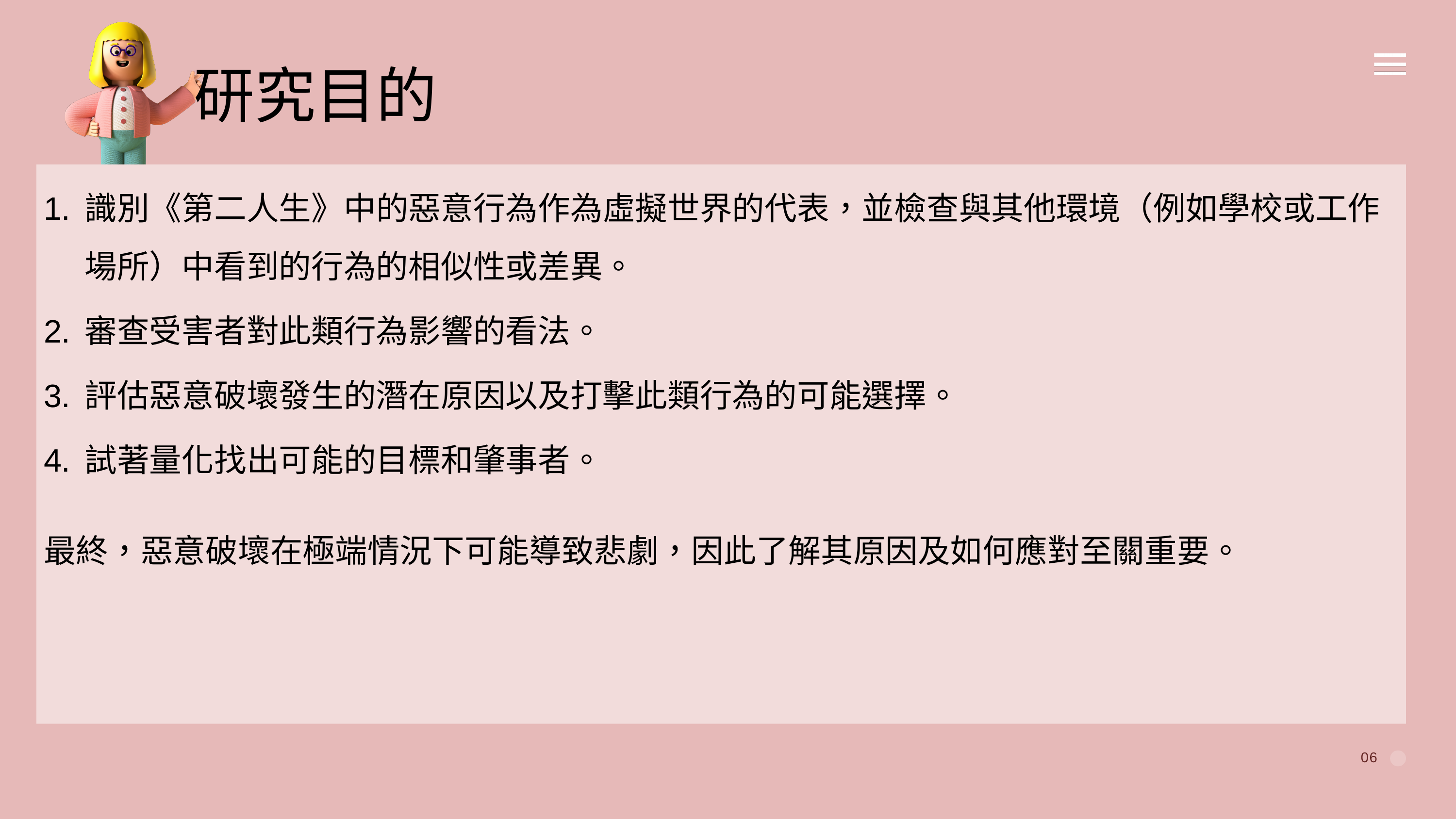

研究目的

識別《第二人生》中的惡意行為作為虛擬世界的代表，並檢查與其他環境（例如學校或工作場所）中看到的行為的相似性或差異。
審查受害者對此類行為影響的看法。
評估惡意破壞發生的潛在原因以及打擊此類行為的可能選擇。
試著量化找出可能的目標和肇事者。

最終，惡意破壞在極端情況下可能導致悲劇，因此了解其原因及如何應對至關重要。

06